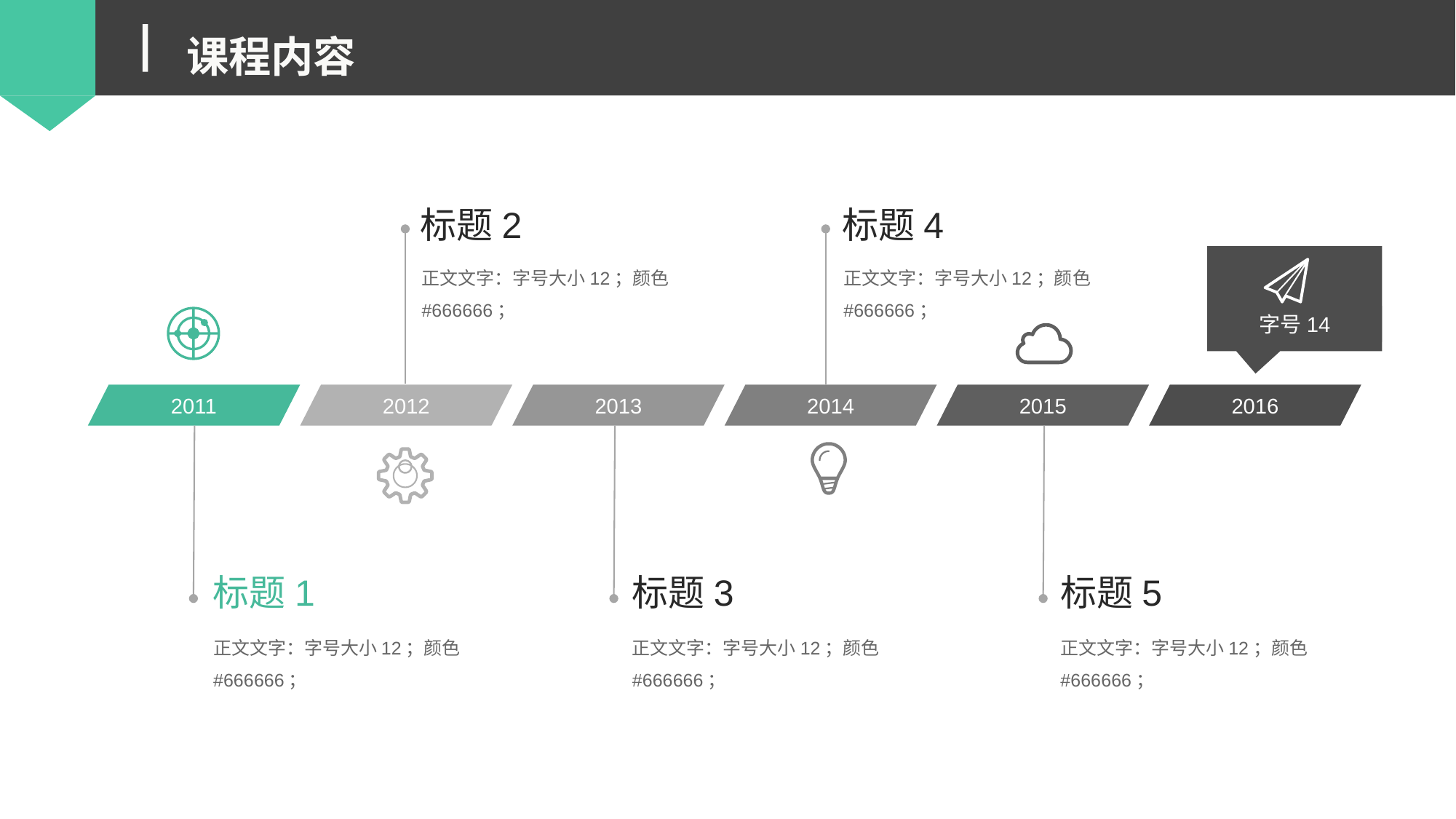

课程内容
标题4
正文文字：字号大小12；颜色#666666；

2011
2012
2013
2014
2015
2016

标题1
正文文字：字号大小12；颜色#666666；
标题3
正文文字：字号大小12；颜色#666666；
标题5
正文文字：字号大小12；颜色#666666；
标题2
正文文字：字号大小12；颜色#666666；

字号14